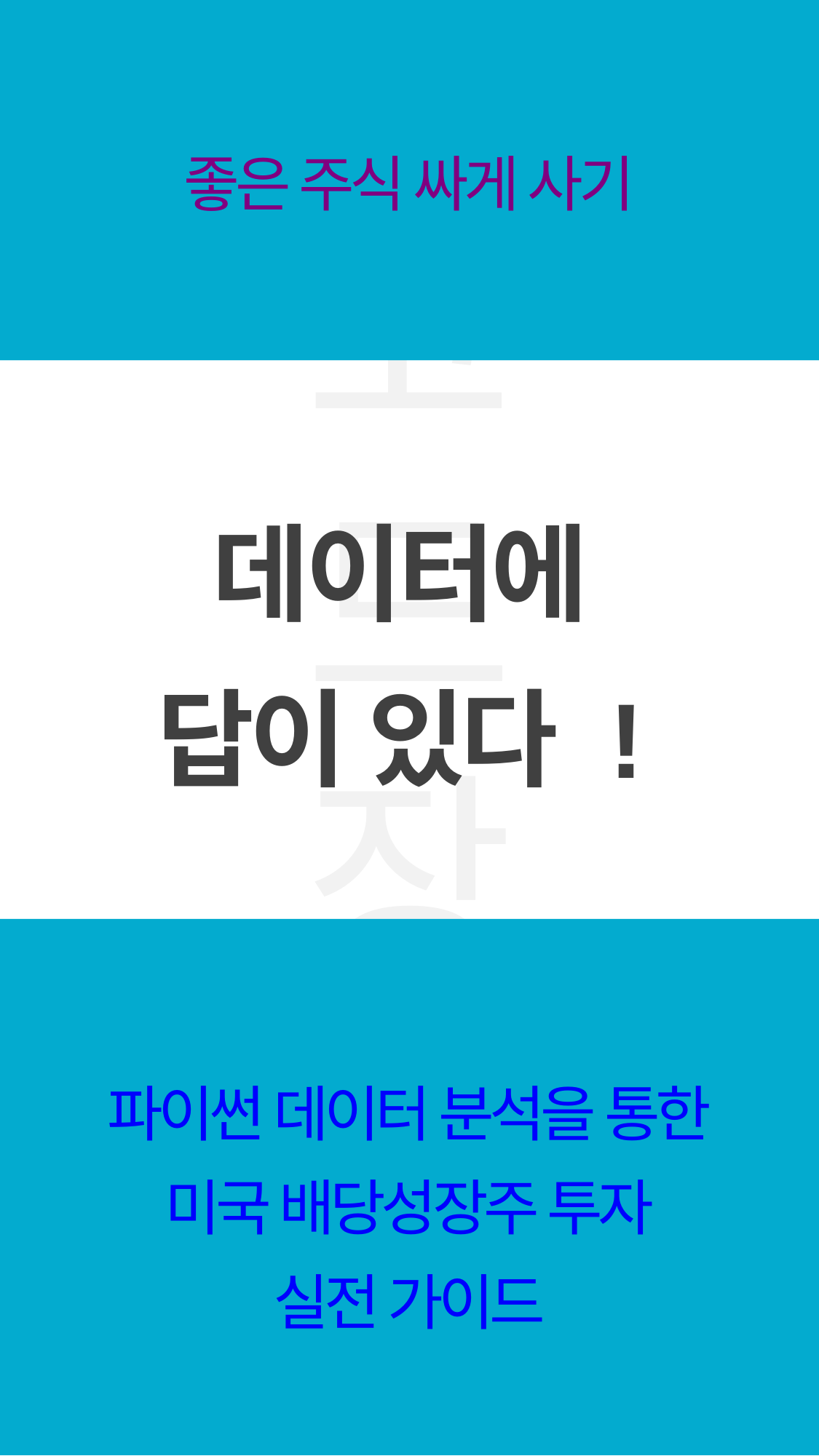

좋은 주식 싸게 사기
데이터에
답이 있다 !

파이썬 데이터 분석을 통한
미국 배당성장주 투자
실전 가이드